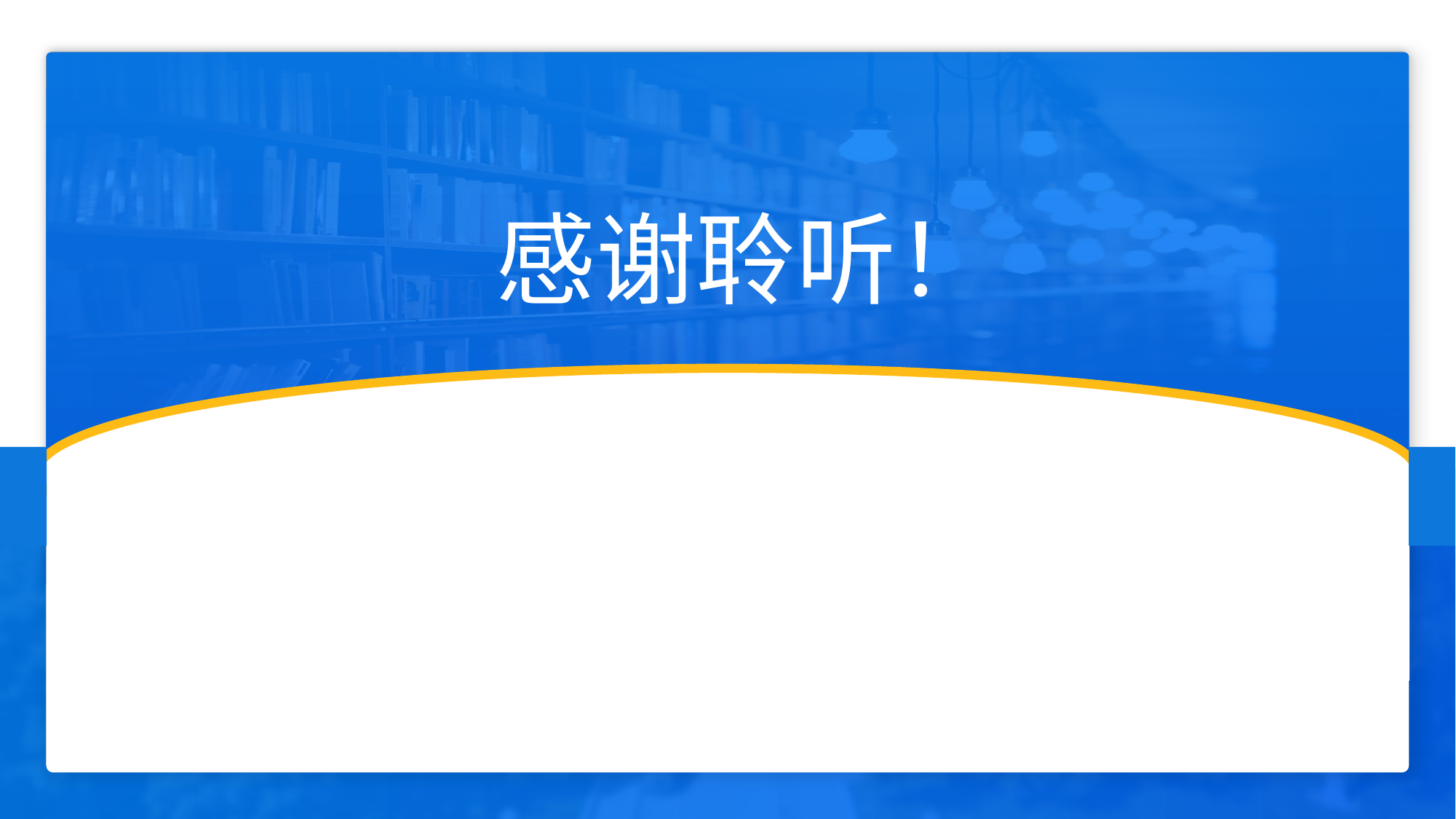

感谢聆听！

杨猛
      汇报答辩：

黄静坡
      PPT制作：

何奕逊
      文档撰写：

杨猛
      代码设计：

何奕逊
黄静坡
杨猛
       思路构建：

小组分工：

组员--何奕逊

组员--黄静坡

组长--杨猛

小组成员：